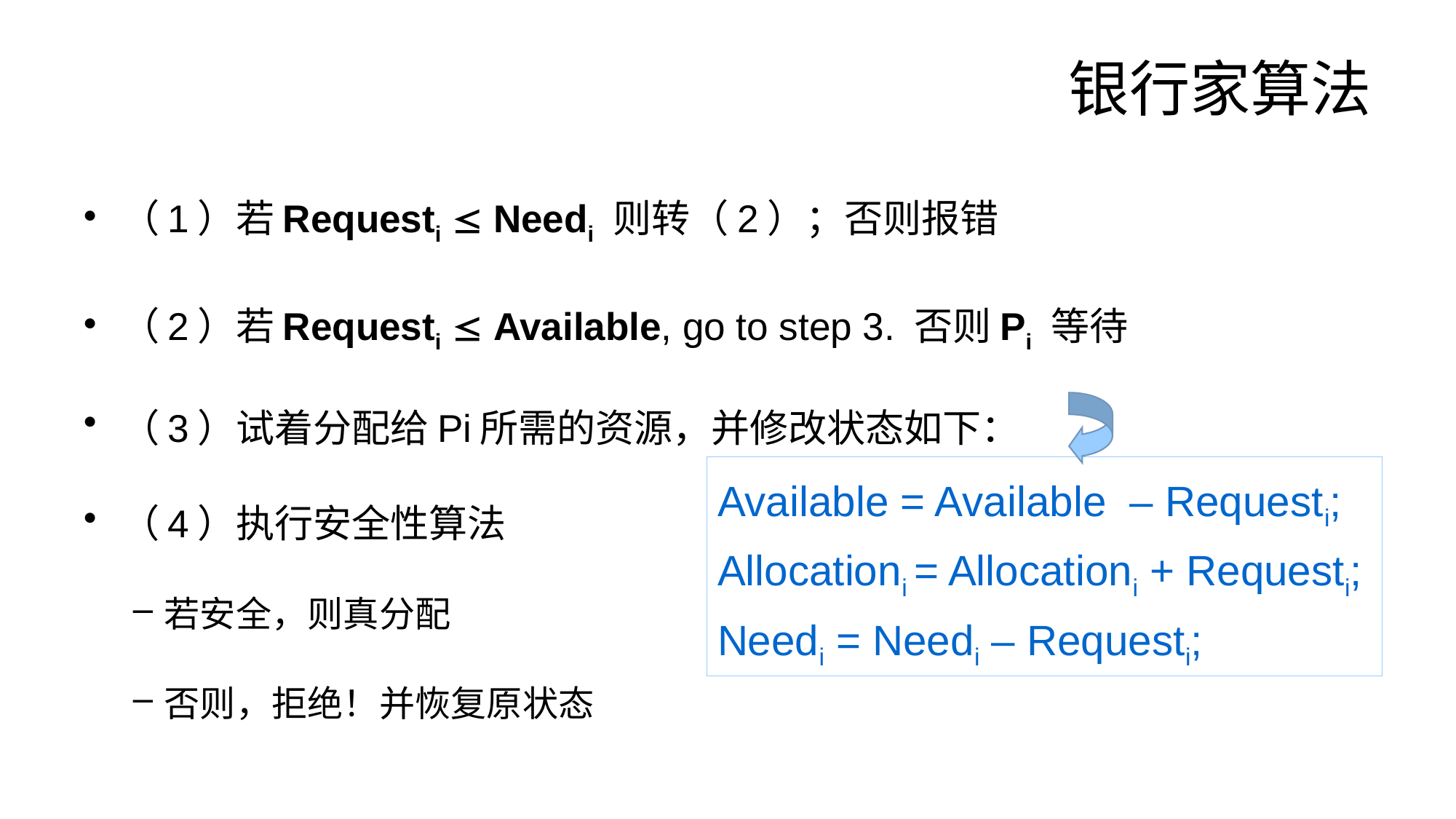

# 银行家算法
（1）若Requesti ≤ Needi 则转（2）；否则报错
（2）若Requesti ≤ Available, go to step 3. 否则Pi 等待
（3）试着分配给Pi所需的资源，并修改状态如下：
（4）执行安全性算法
若安全，则真分配
否则，拒绝！并恢复原状态

Available = Available  – Requesti;
Allocationi = Allocationi + Requesti;
Needi = Needi – Requesti;